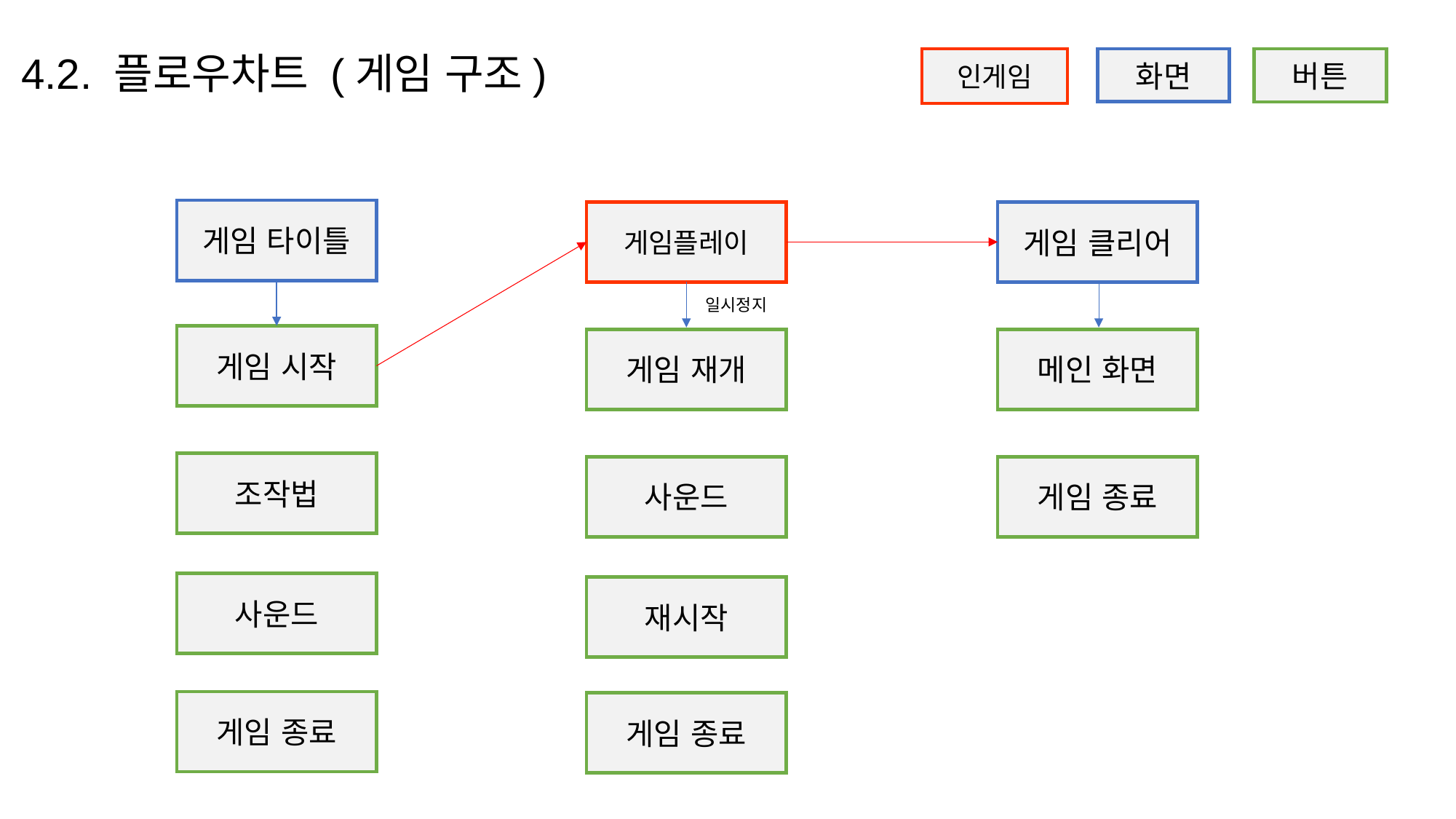

4.2. 플로우차트 (게임 구조)
인게임
화면
버튼
게임 타이틀
게임플레이
게임 클리어
일시정지
게임 시작
게임 재개
메인 화면
조작법
사운드
게임 종료
사운드
재시작
게임 종료
게임 종료
화면